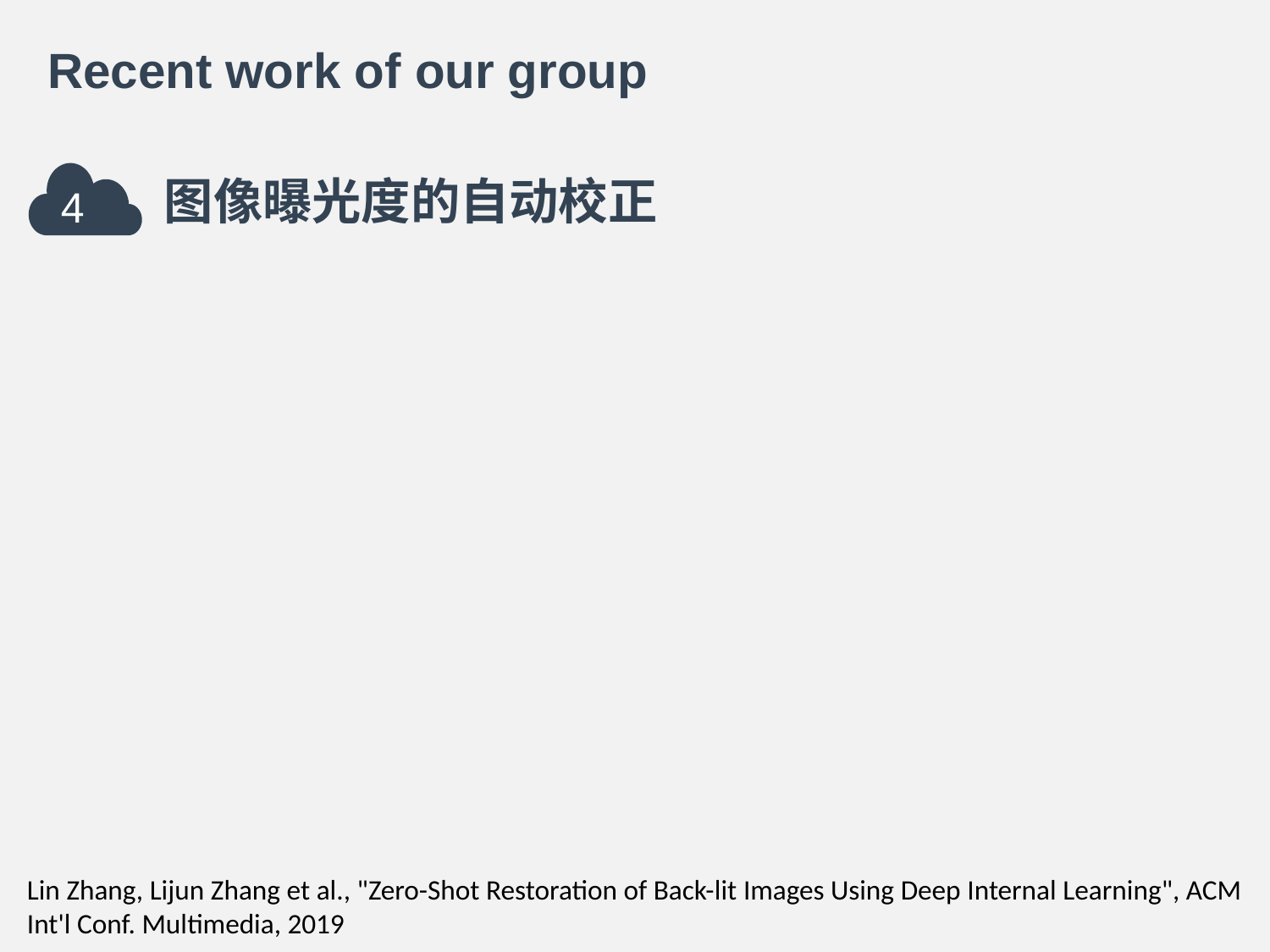

Recent work of our group

图像曝光度的自动校正
4
Lin Zhang, Lijun Zhang et al., "Zero-Shot Restoration of Back-lit Images Using Deep Internal Learning", ACM Int'l Conf. Multimedia, 2019